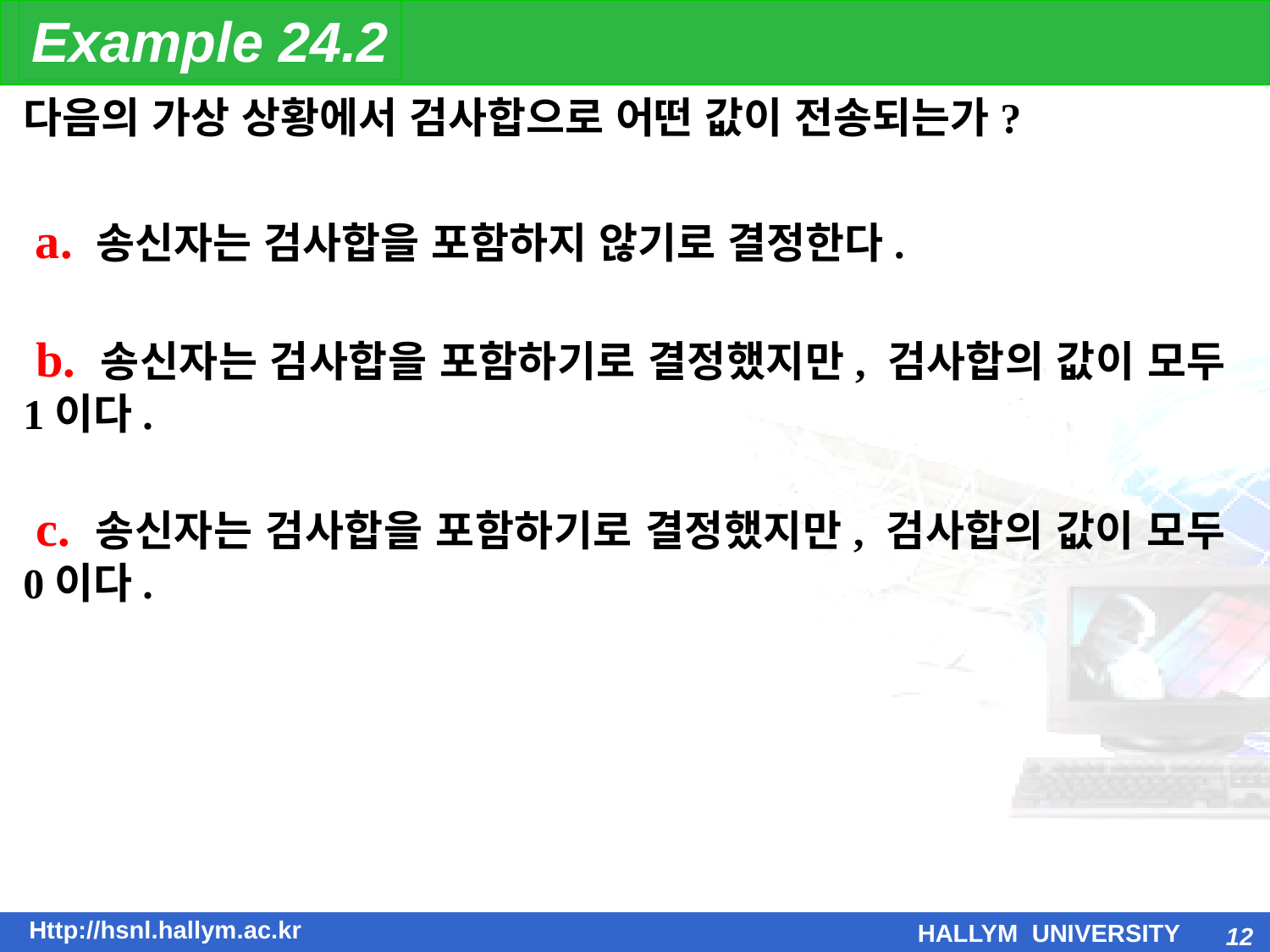

Example 24.2
다음의 가상 상황에서 검사합으로 어떤 값이 전송되는가?

 a. 송신자는 검사합을 포함하지 않기로 결정한다.

 b. 송신자는 검사합을 포함하기로 결정했지만, 검사합의 값이 모두 1이다.

 c. 송신자는 검사합을 포함하기로 결정했지만, 검사합의 값이 모두 0이다.
12